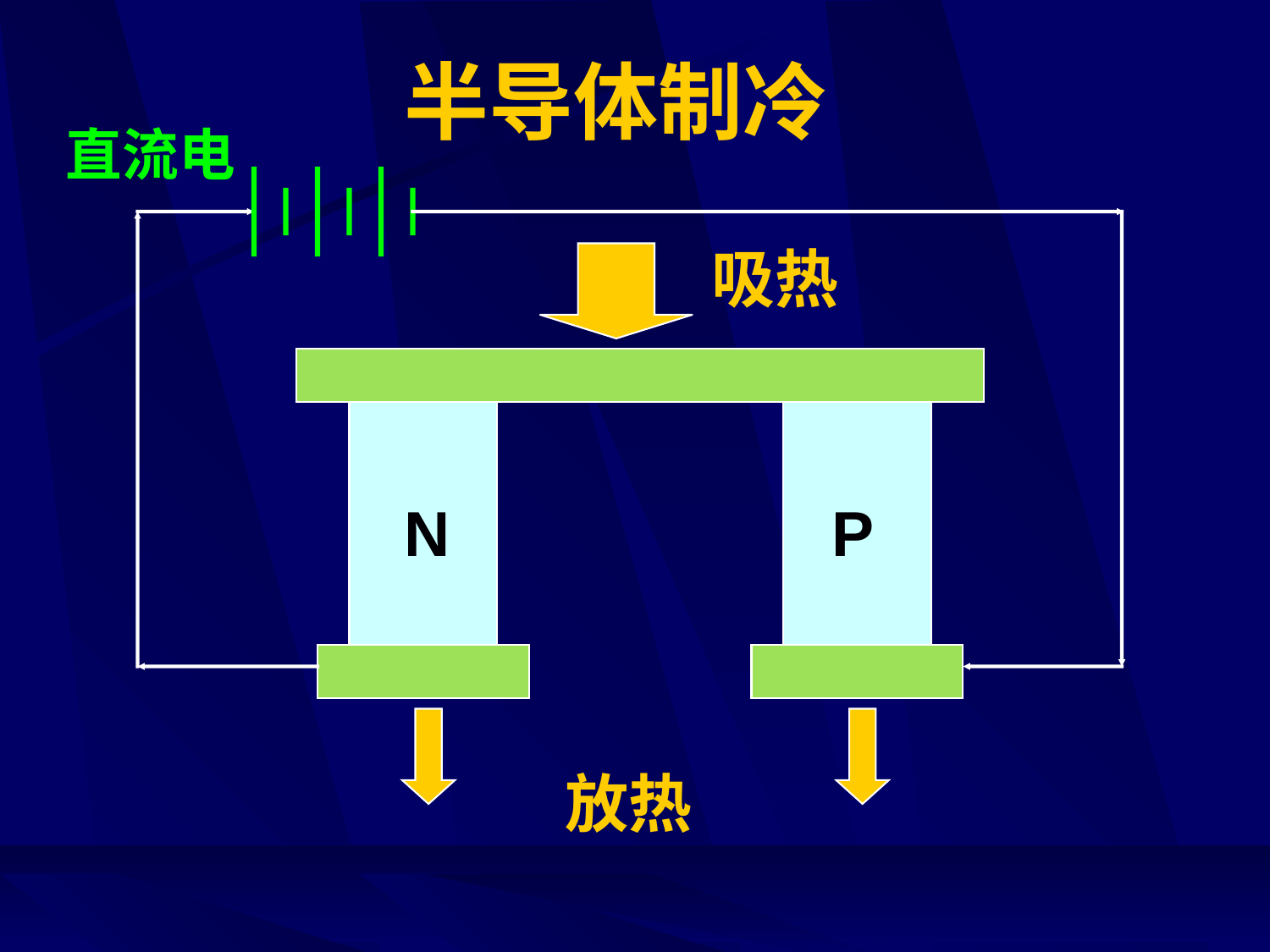

# 半导体制冷
直流电

吸热

N
P

放热